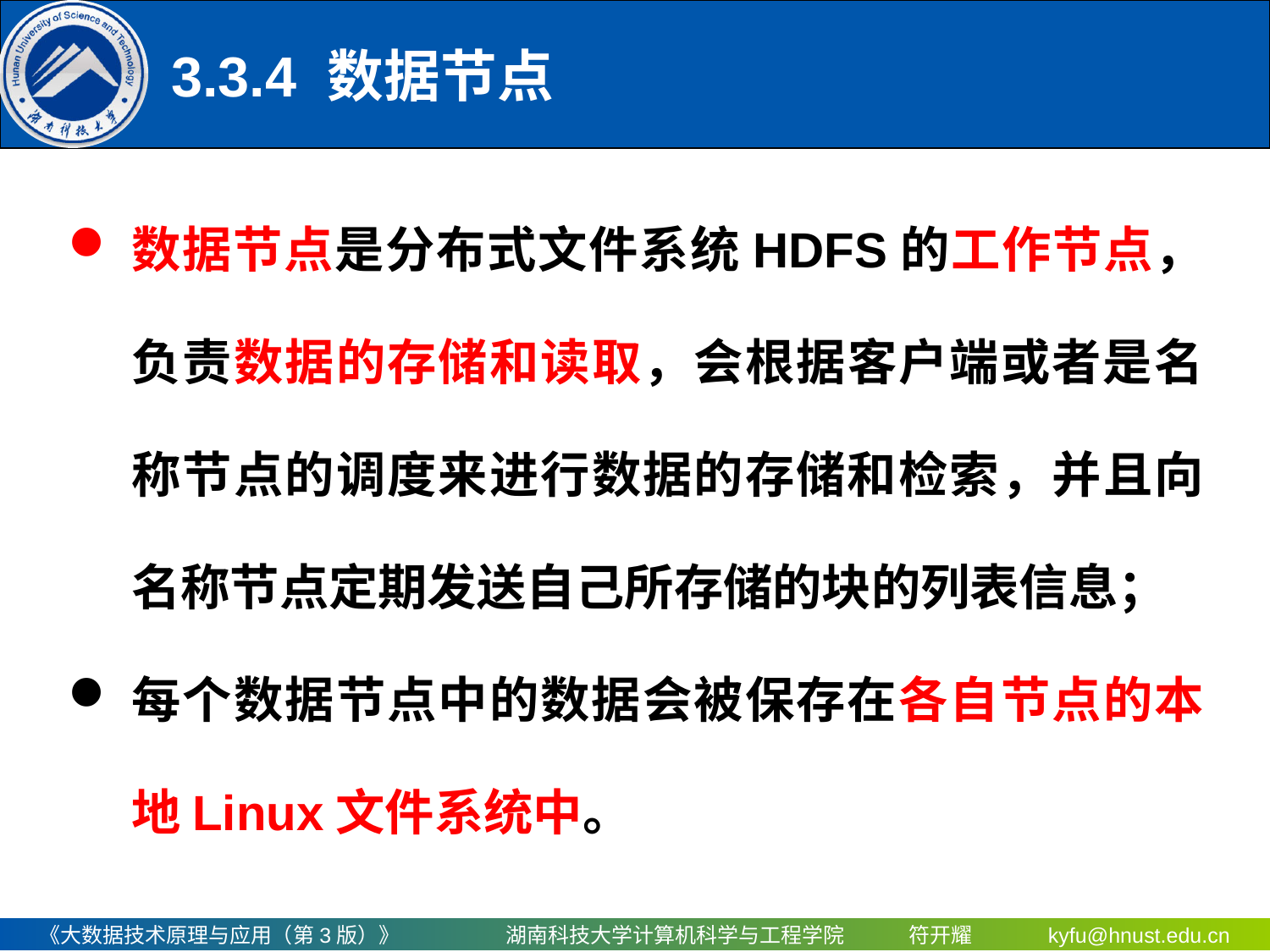

# 3.3.4	 数据节点
数据节点是分布式文件系统HDFS的工作节点，负责数据的存储和读取，会根据客户端或者是名称节点的调度来进行数据的存储和检索，并且向名称节点定期发送自己所存储的块的列表信息；
每个数据节点中的数据会被保存在各自节点的本地Linux文件系统中。